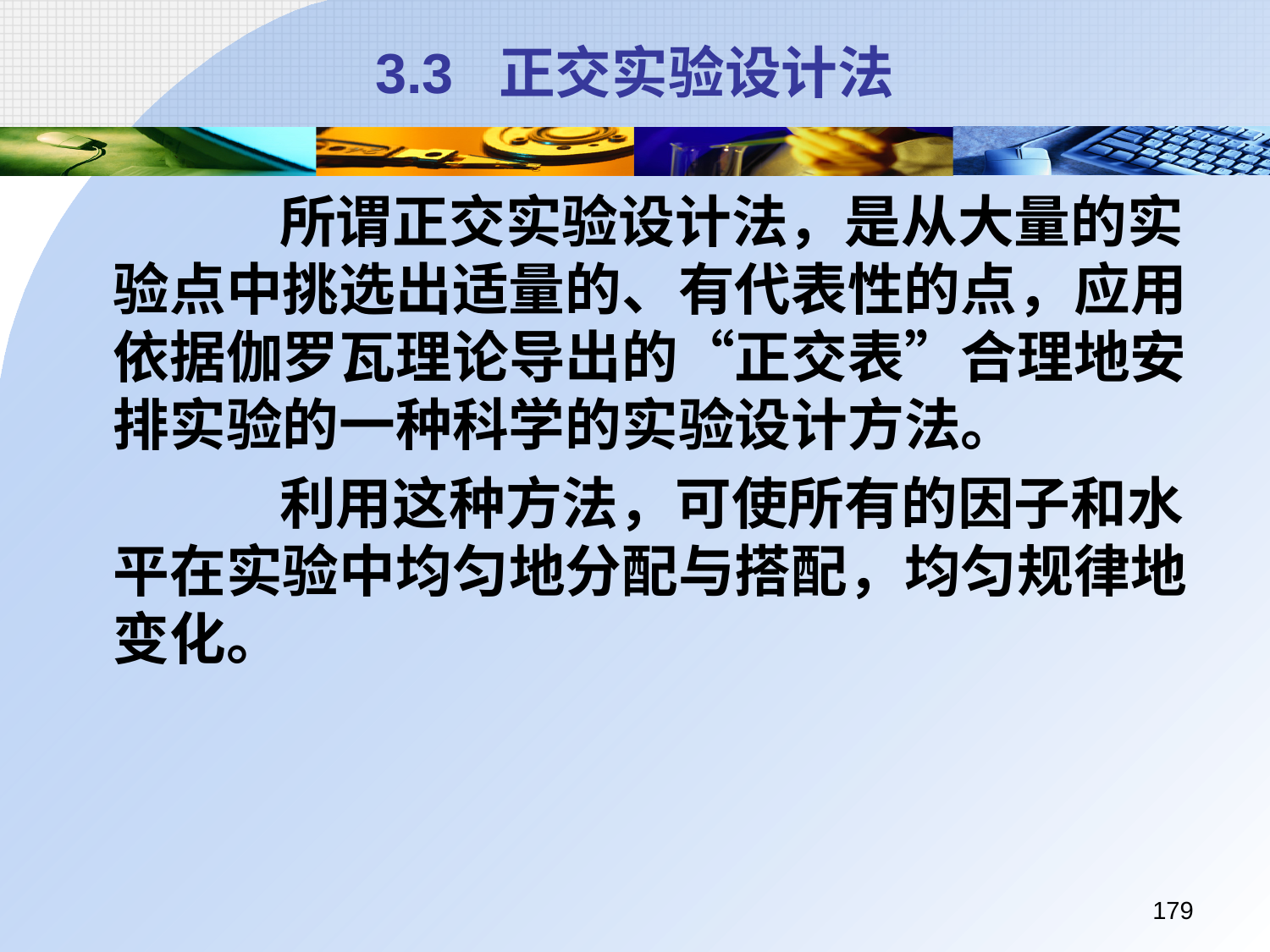

# 3.3  正交实验设计法
		  所谓正交实验设计法，是从大量的实验点中挑选出适量的、有代表性的点，应用依据伽罗瓦理论导出的“正交表”合理地安排实验的一种科学的实验设计方法。
		  利用这种方法，可使所有的因子和水平在实验中均匀地分配与搭配，均匀规律地变化。

179